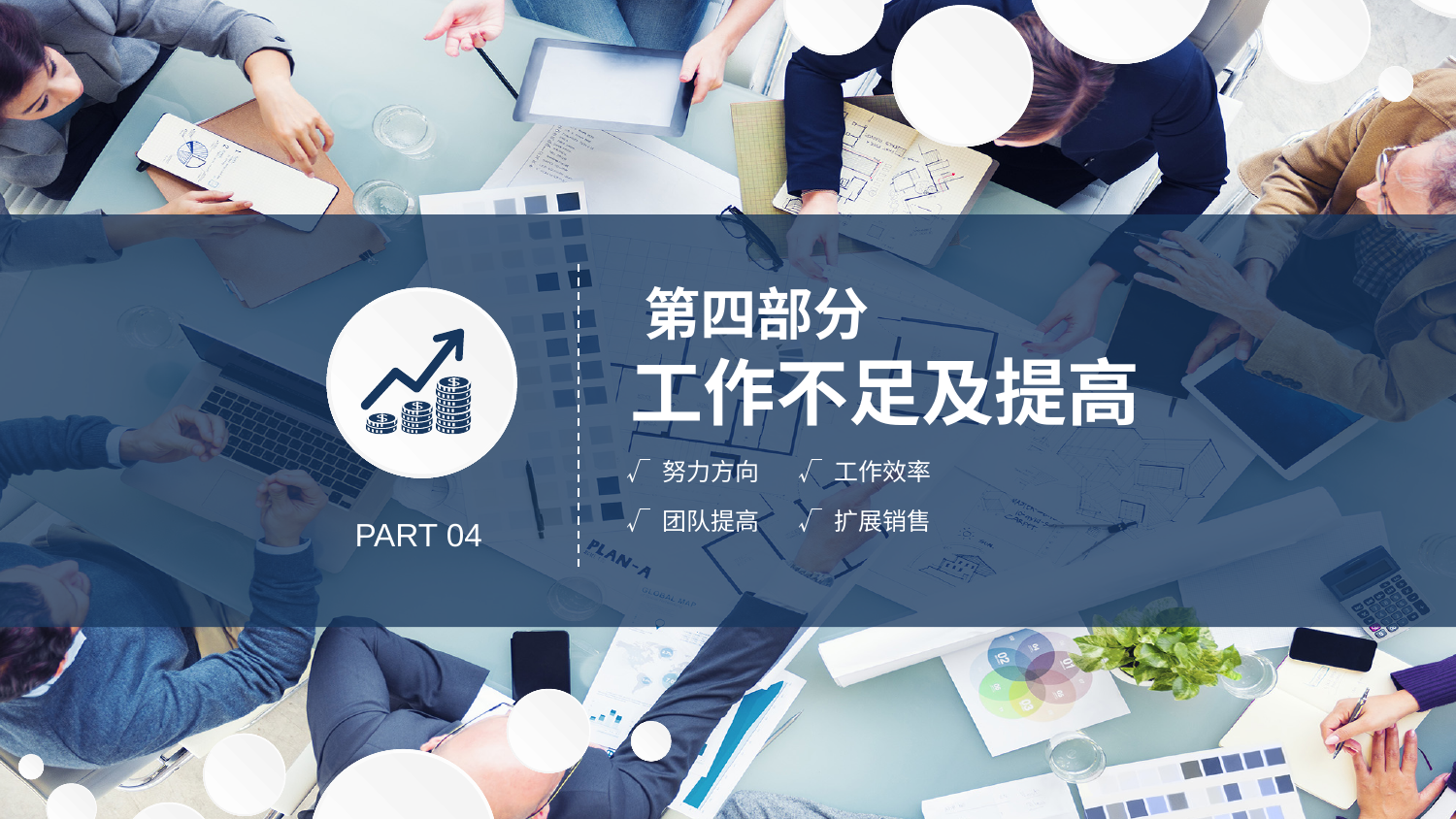

第四部分
工作不足及提高

√ 努力方向
√ 工作效率
√ 团队提高
√ 扩展销售

PART 04

延迟符